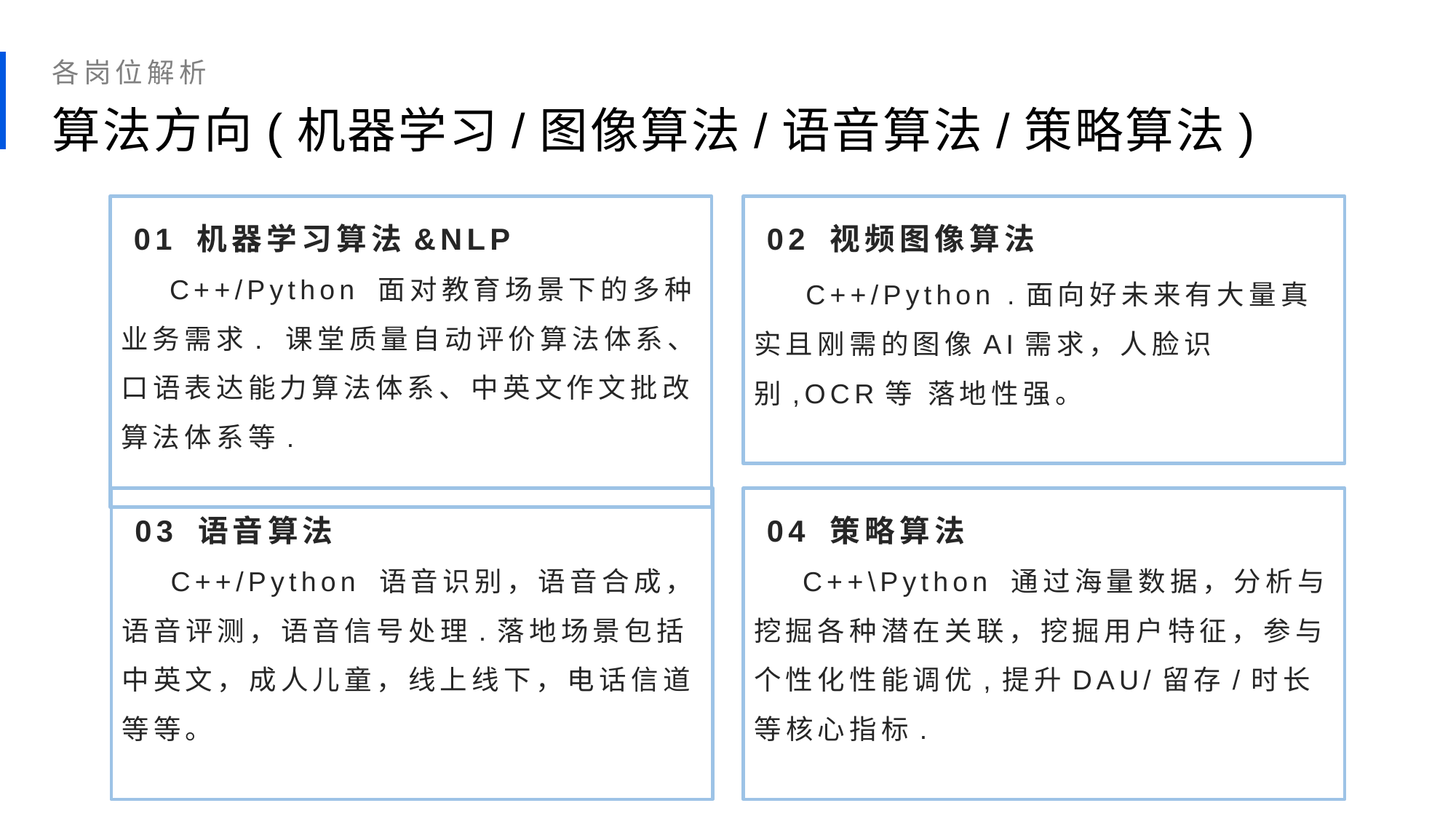

各岗位解析

算法方向(机器学习/图像算法/语音算法/策略算法)
 01 机器学习算法&NLP
    C++/Python 面对教育场景下的多种业务需求. 课堂质量自动评价算法体系、口语表达能力算法体系、中英文作文批改算法体系等.

 02 视频图像算法
    C++/Python .面向好未来有大量真实且刚需的图像AI需求，人脸识别,OCR等 落地性强。

 03 语音算法
    C++/Python 语音识别，语音合成，语音评测，语音信号处理.落地场景包括中英文，成人儿童，线上线下，电话信道等等。

 04 策略算法
    C++\Python 通过海量数据，分析与挖掘各种潜在关联，挖掘用户特征，参与个性化性能调优,提升DAU/留存/时长等核心指标.